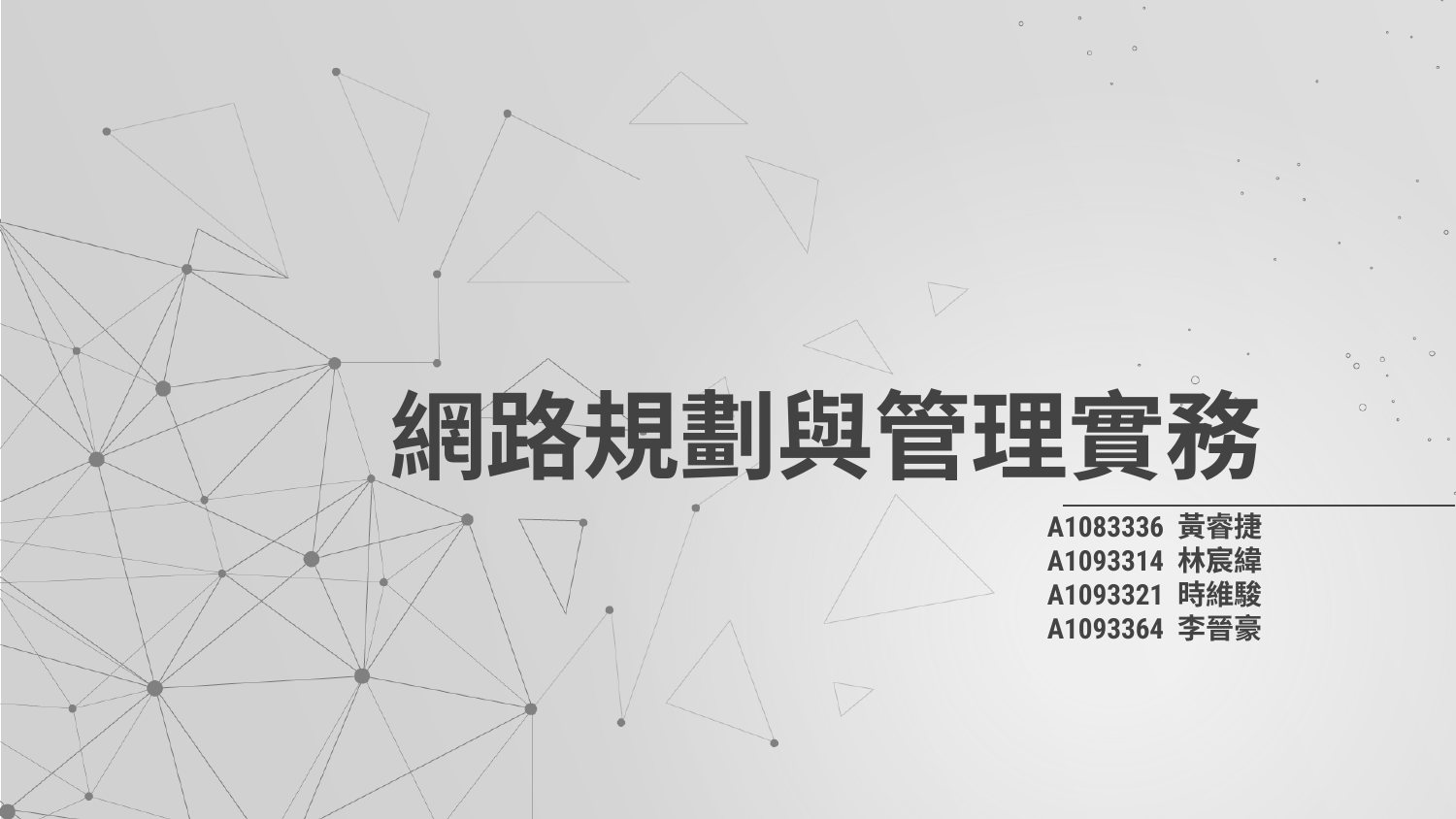

# 網路規劃與管理實務
A1083336 黃睿捷
A1093314 林宸緯
A1093321 時維駿
A1093364 李晉豪